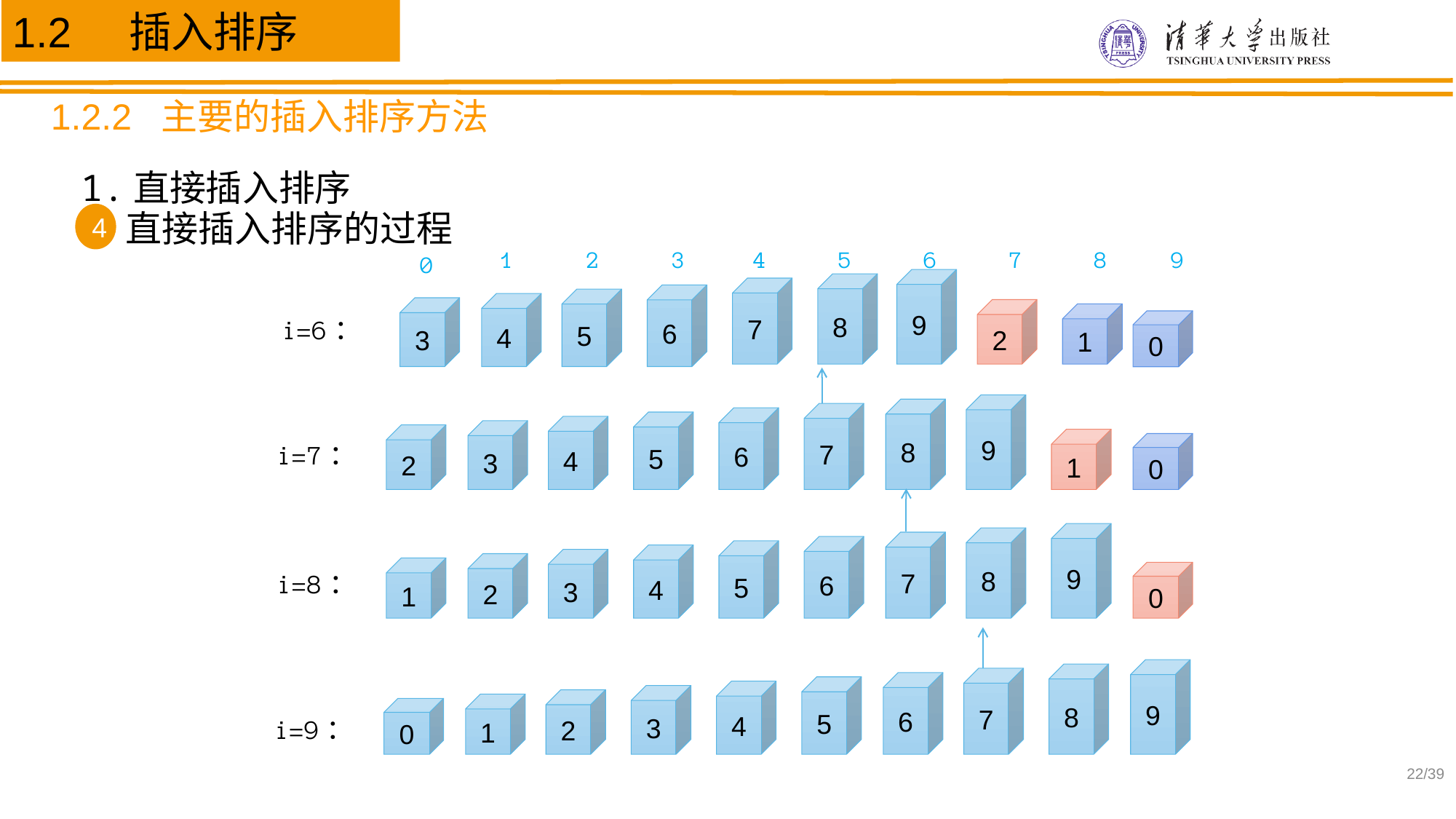

1.2    插入排序
1.2.2  主要的插入排序方法
1.直接插入排序
直接插入排序的过程
4
1
2
3
4
5
6
7
8
9
0
9
8
7
6
5
4
3
2
1
i=6：
0
9
8
7
6
5
4
3
2
1
i=7：
0
9
8
7
6
5
4
3
2
1
i=8：
0
9
8
7
6
5
4
3
2
1
0
i=9：
22/39